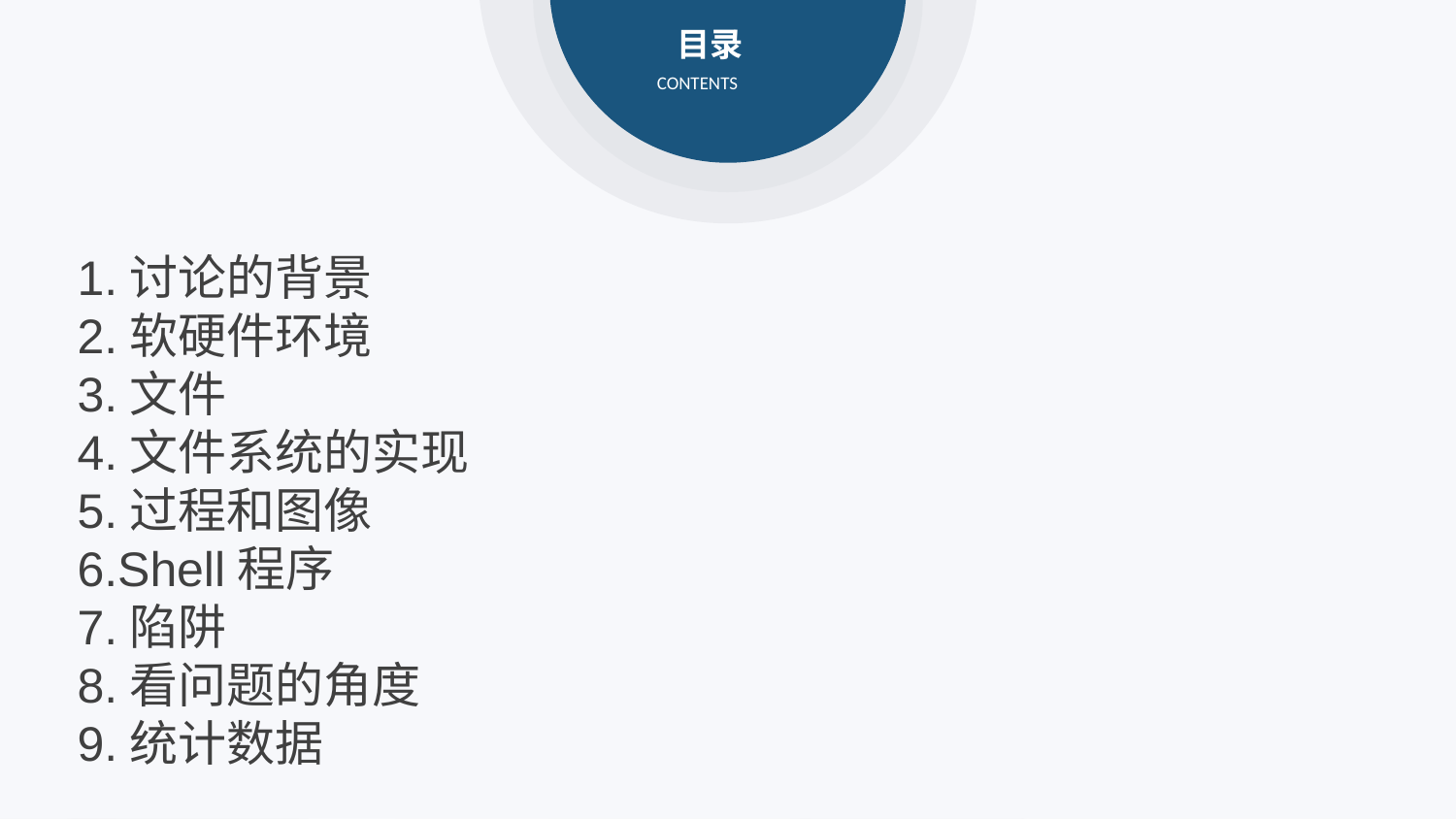

目录
CONTENTS
1.讨论的背景
2.软硬件环境
3.文件
4.文件系统的实现
5.过程和图像
6.Shell程序
7.陷阱
8.看问题的角度
9.统计数据